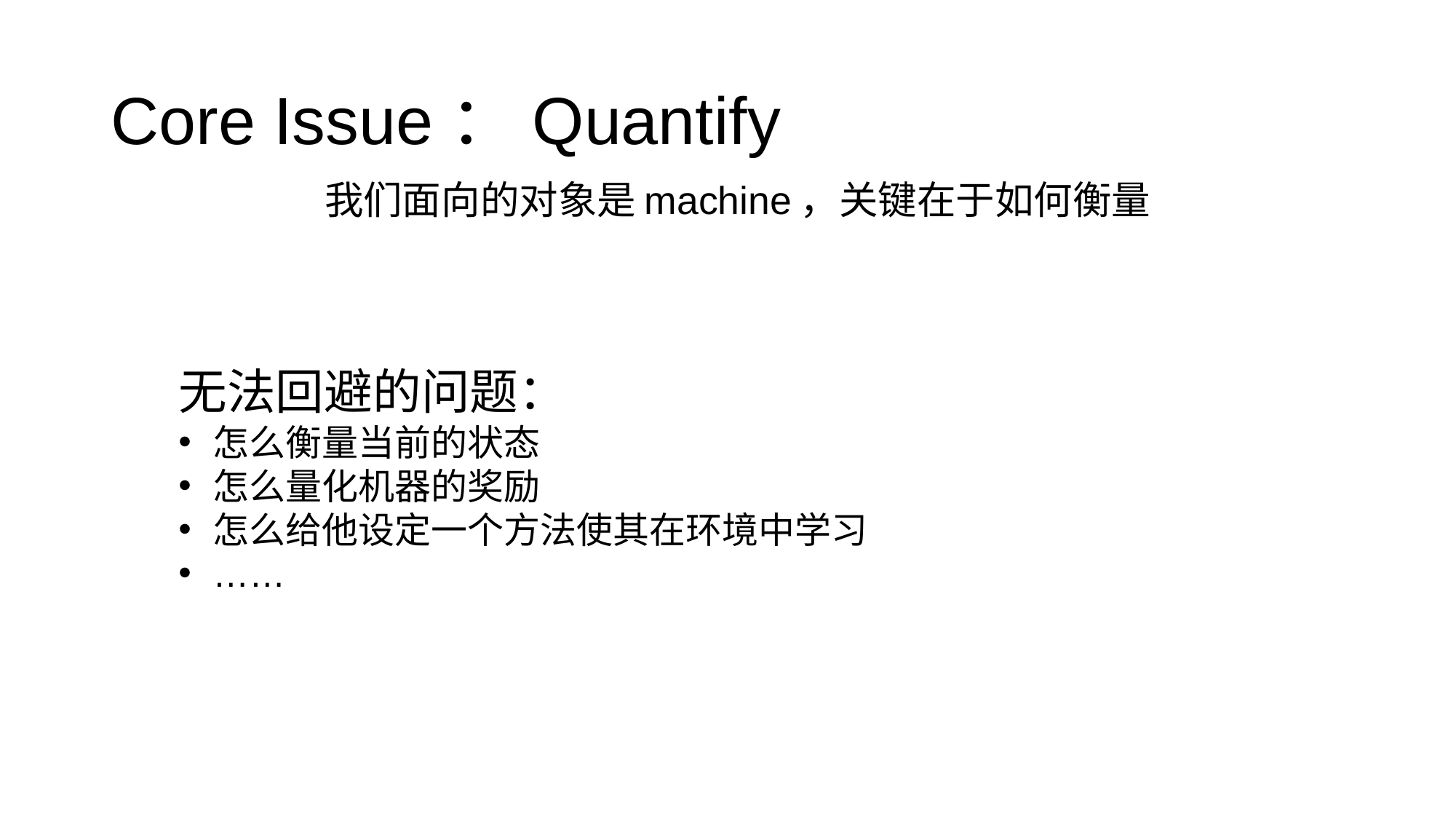

# Core Issue：Quantify
我们面向的对象是machine，关键在于如何衡量

无法回避的问题：
怎么衡量当前的状态
怎么量化机器的奖励
怎么给他设定一个方法使其在环境中学习
……